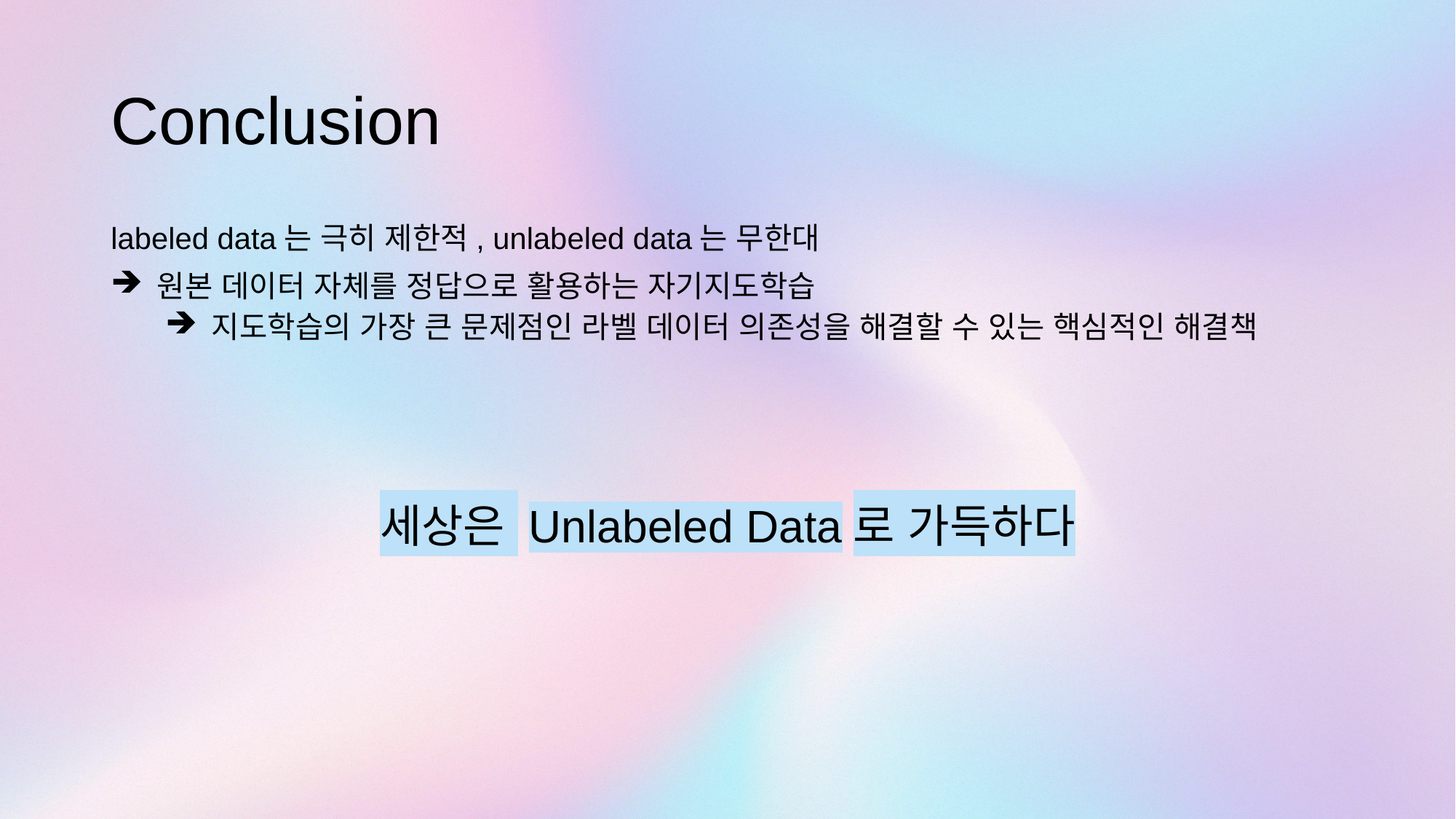

# Conclusion
labeled data는 극히 제한적, unlabeled data는 무한대
 원본 데이터 자체를 정답으로 활용하는 자기지도학습
 지도학습의 가장 큰 문제점인 라벨 데이터 의존성을 해결할 수 있는 핵심적인 해결책

세상은 Unlabeled Data로 가득하다